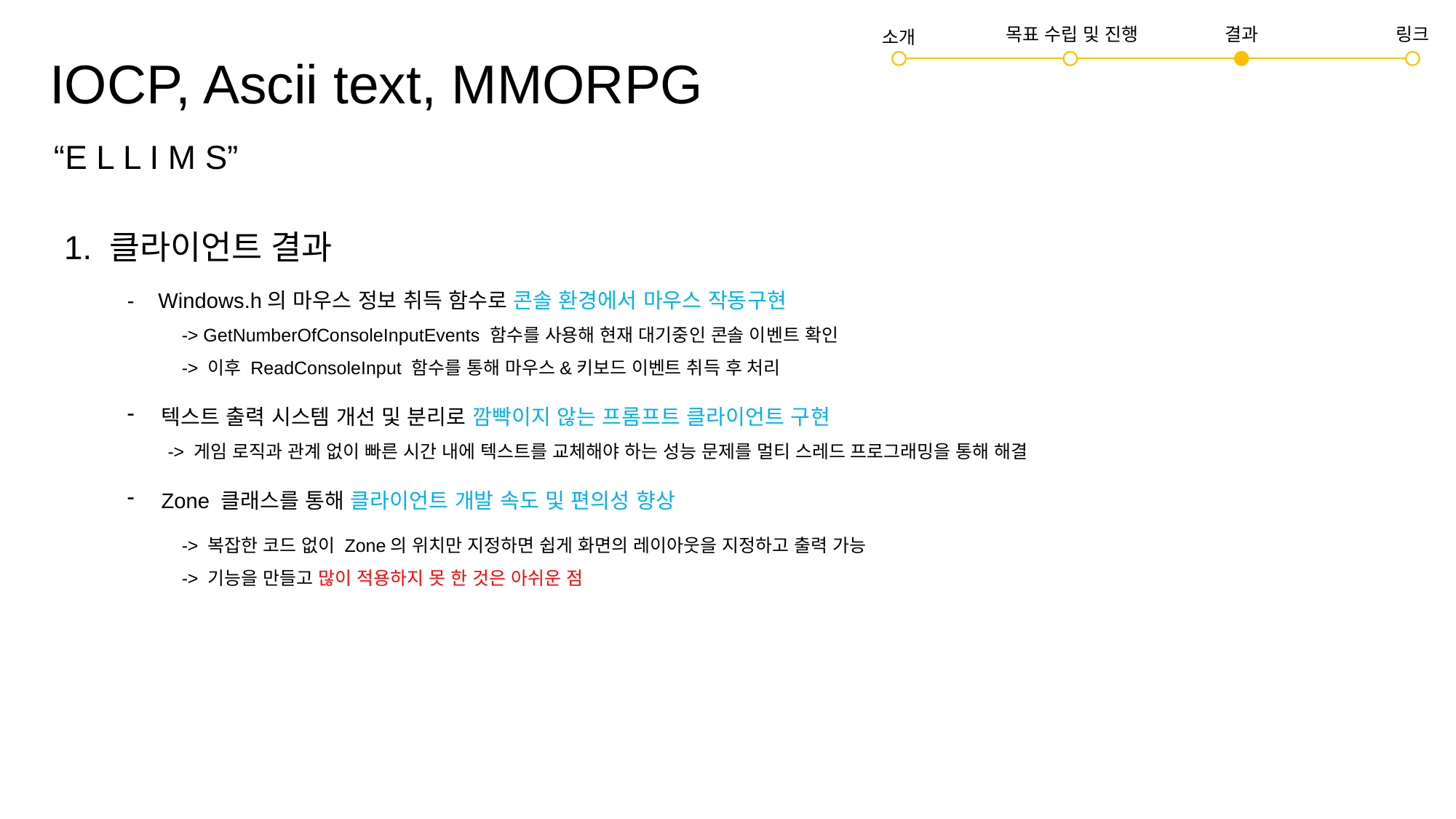

# IOCP, Ascii text, MMORPG
링크
결과
목표 수립 및 진행
소개

“E L L I M S”
1. 클라이언트 결과
-    Windows.h의 마우스 정보 취득 함수로 콘솔 환경에서 마우스 작동구현
-> GetNumberOfConsoleInputEvents 함수를 사용해 현재 대기중인 콘솔 이벤트 확인
-> 이후 ReadConsoleInput 함수를 통해 마우스&키보드 이벤트 취득 후 처리
텍스트 출력 시스템 개선 및 분리로 깜빡이지 않는 프롬프트 클라이언트 구현
        -> 게임 로직과 관계 없이 빠른 시간 내에 텍스트를 교체해야 하는 성능 문제를 멀티 스레드 프로그래밍을 통해 해결
Zone 클래스를 통해 클라이언트 개발 속도 및 편의성 향상
-> 복잡한 코드 없이 Zone의 위치만 지정하면 쉽게 화면의 레이아웃을 지정하고 출력 가능
-> 기능을 만들고 많이 적용하지 못 한 것은 아쉬운 점